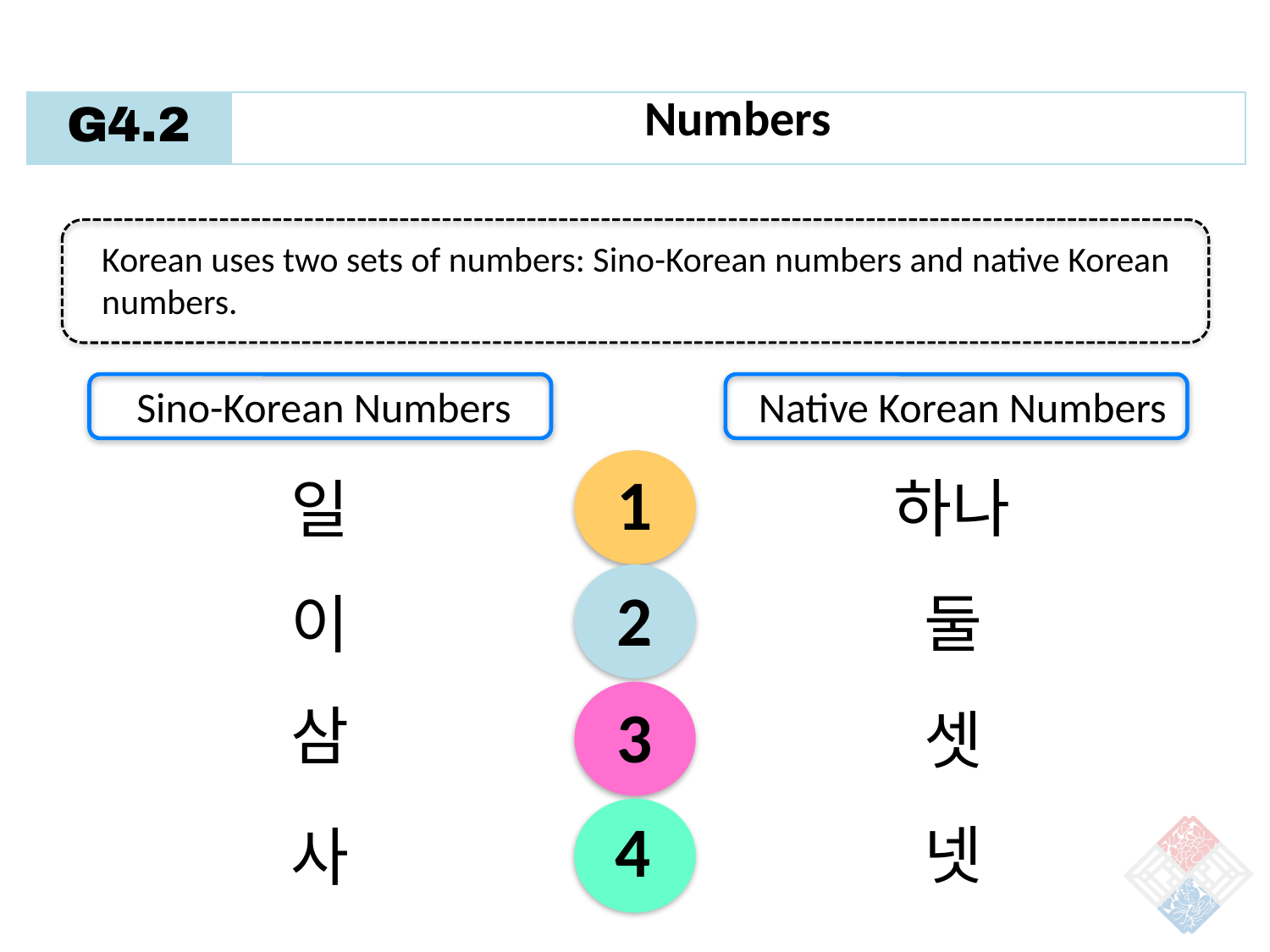

| G4.2 | Numbers |
| --- | --- |

Korean uses two sets of numbers: Sino-Korean numbers and native Korean numbers.

Sino-Korean Numbers

Native Korean Numbers

1
하나
일

2
둘
이

3
삼
셋

4
넷

사